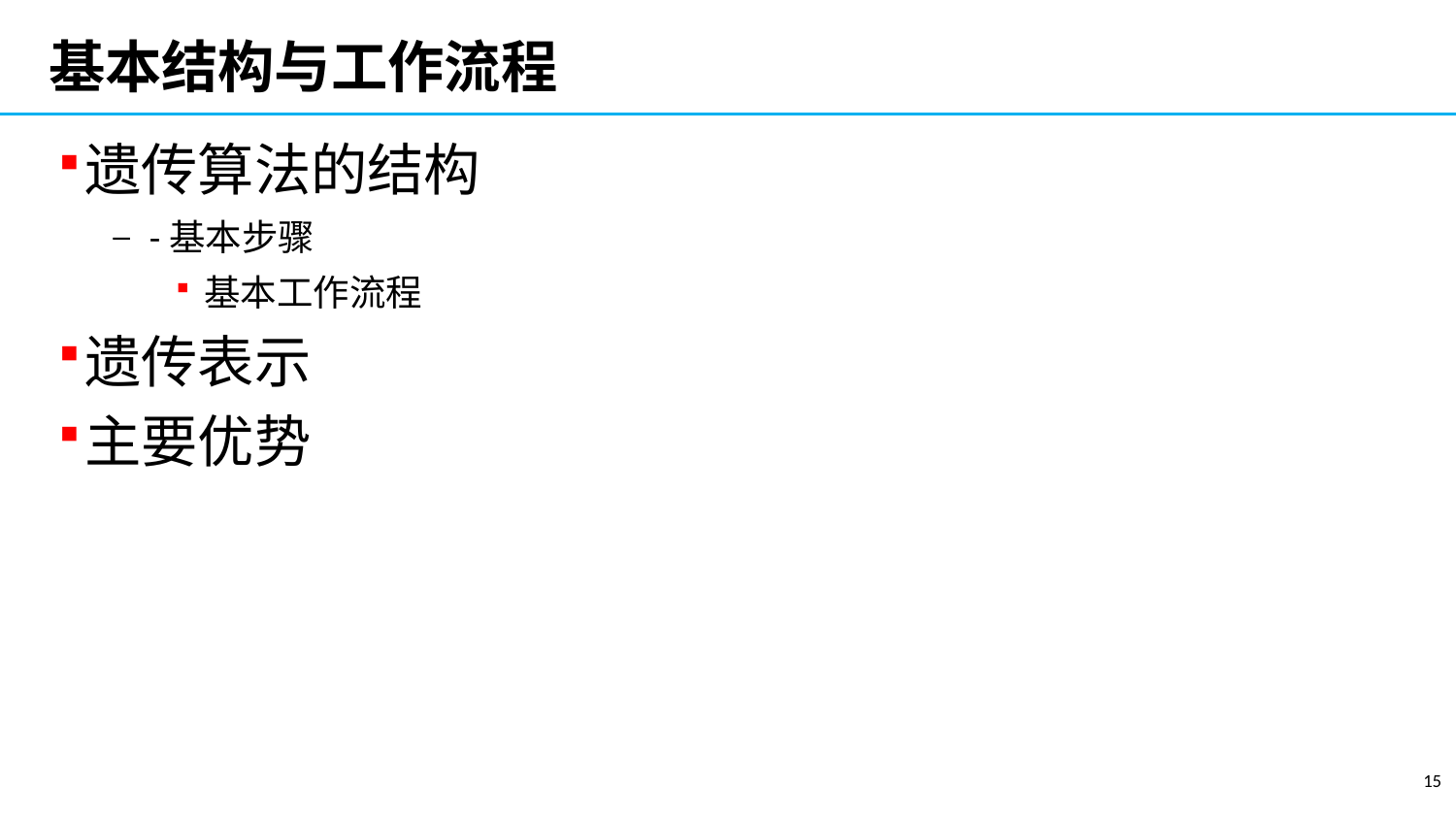

# 基本结构与工作流程

遗传算法的结构
-基本步骤
基本工作流程
遗传表示
主要优势
15